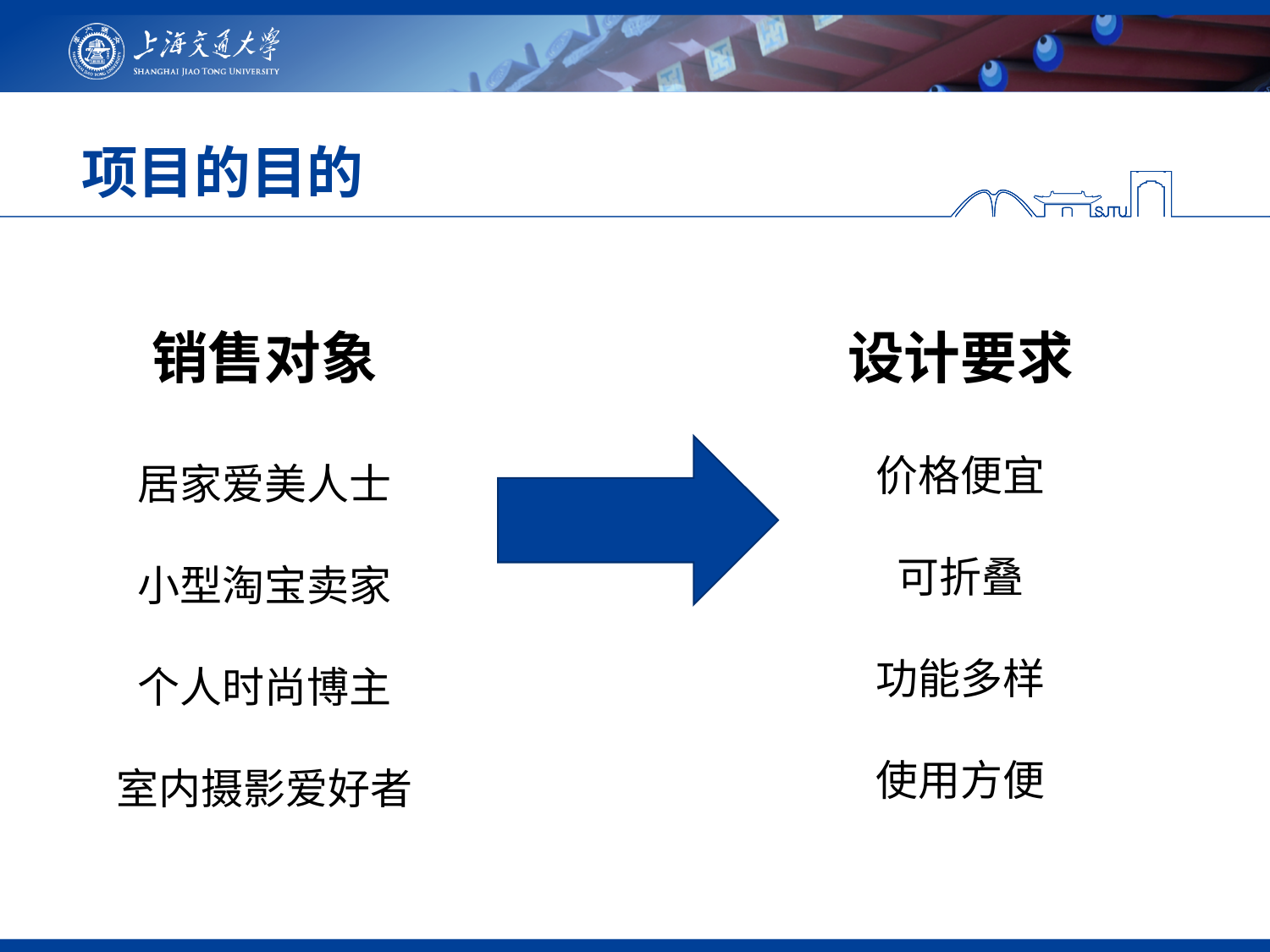

# 项目的目的
销售对象

居家爱美人士

小型淘宝卖家

个人时尚博主

室内摄影爱好者
设计要求

价格便宜

可折叠

功能多样

使用方便